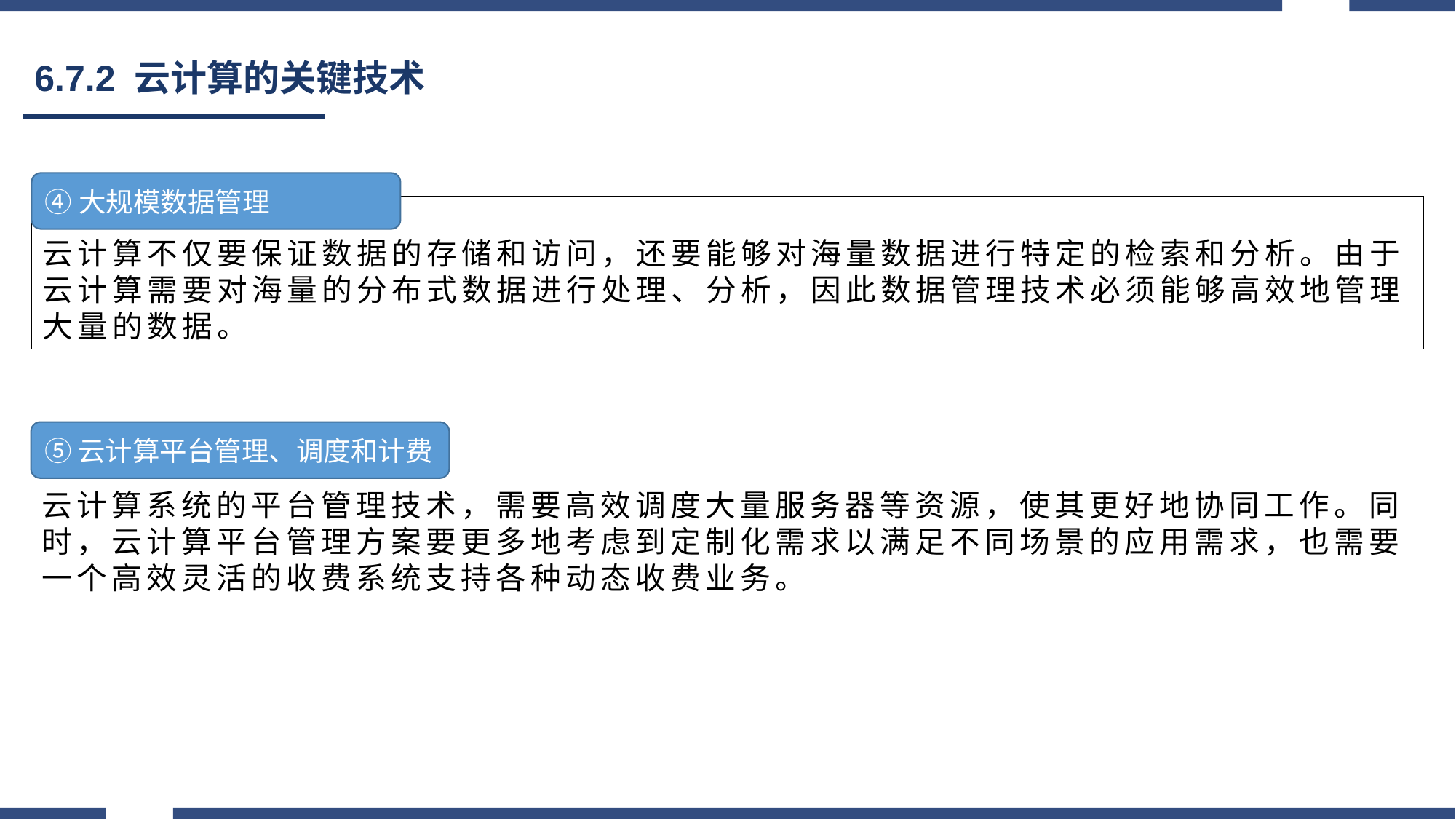

# 6.7.2 云计算的关键技术
④大规模数据管理

云计算不仅要保证数据的存储和访问，还要能够对海量数据进行特定的检索和分析。由于云计算需要对海量的分布式数据进行处理、分析，因此数据管理技术必须能够高效地管理大量的数据。
⑤云计算平台管理、调度和计费

云计算系统的平台管理技术，需要高效调度大量服务器等资源，使其更好地协同工作。同时，云计算平台管理方案要更多地考虑到定制化需求以满足不同场景的应用需求，也需要一个高效灵活的收费系统支持各种动态收费业务。